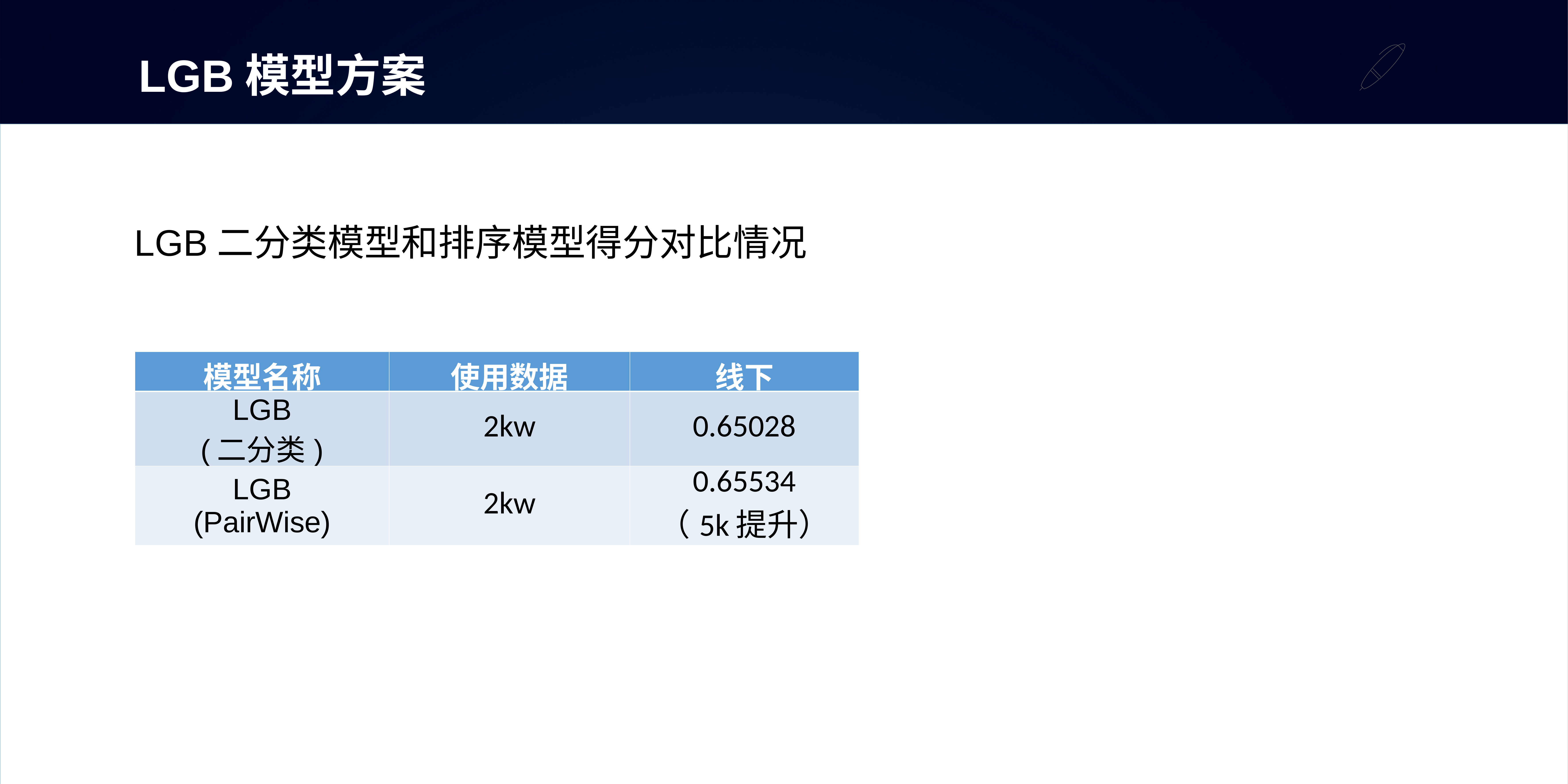

LGB模型方案

LGB二分类模型和排序模型得分对比情况
| 模型名称 | 使用数据 | 线下 |
| --- | --- | --- |
| LGB (二分类) | 2kw | 0.65028 |
| LGB (PairWise) | 2kw | 0.65534 （5k提升） |